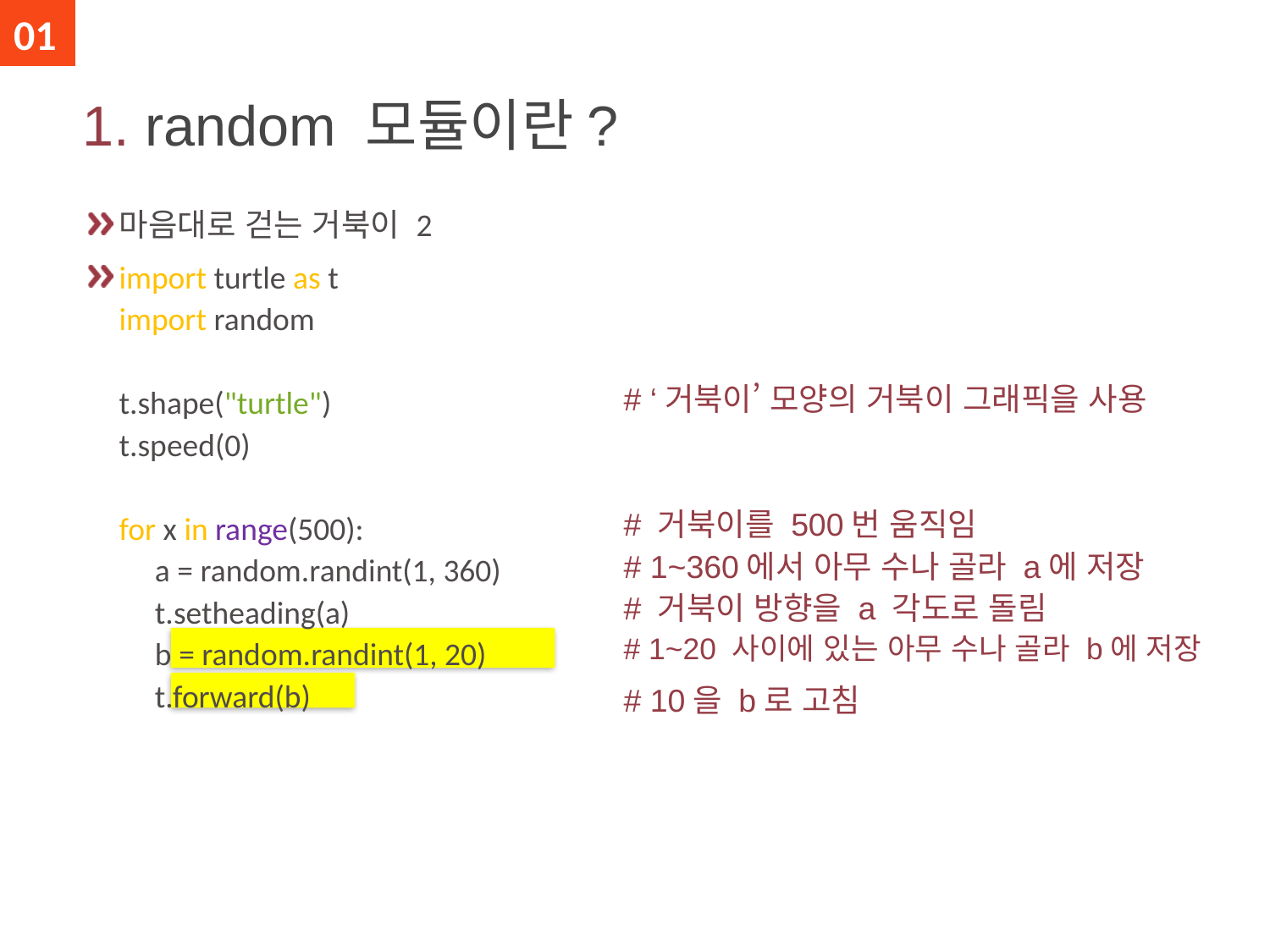

01
# 1. random 모듈이란?
마음대로 걷는 거북이 2
import turtle as t
import random
t.shape("turtle")
t.speed(0)
for x in range(500):
     a = random.randint(1, 360)
     t.setheading(a)
     b = random.randint(1, 20)
     t.forward(b)

# ‘거북이’ 모양의 거북이 그래픽을 사용
# 거북이를 500번 움직임
# 1~360에서 아무 수나 골라 a에 저장
# 거북이 방향을 a 각도로 돌림
# 1~20 사이에 있는 아무 수나 골라 b에 저장
# 10을 b로 고침